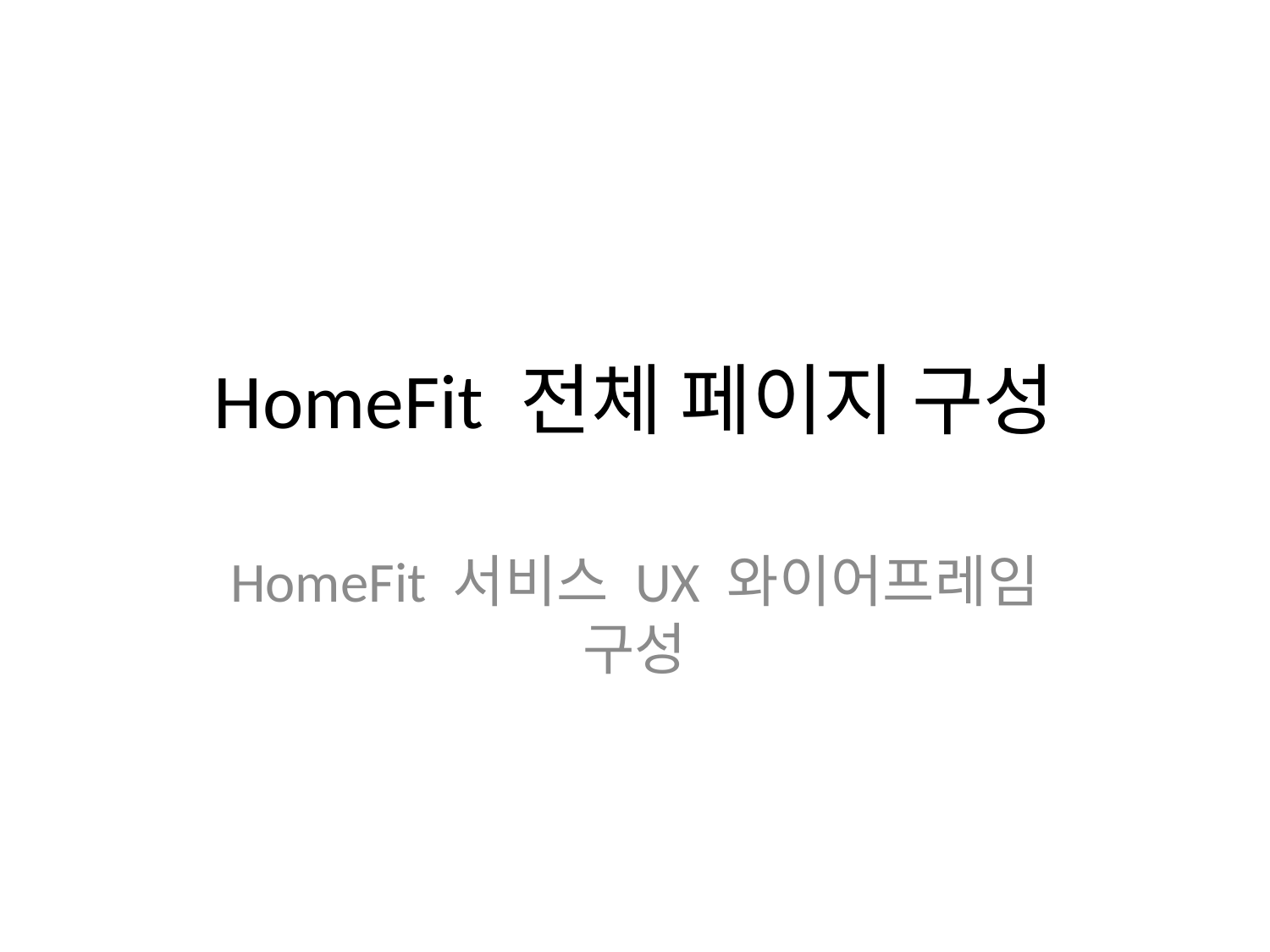

# HomeFit 전체 페이지 구성
HomeFit 서비스 UX 와이어프레임 구성